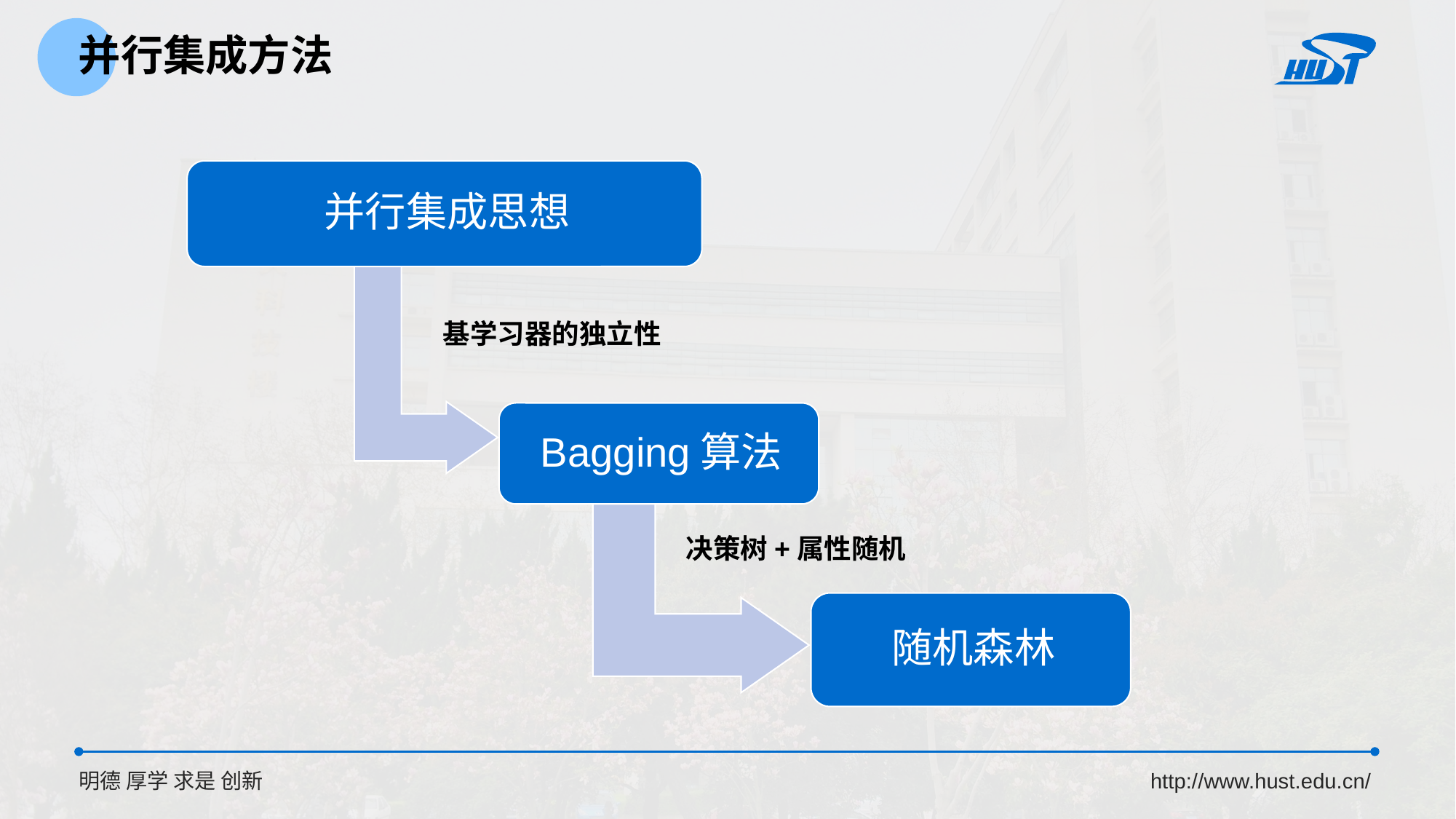

并行集成方法
并行集成思想
Bagging算法
随机森林
基学习器的独立性
决策树+属性随机